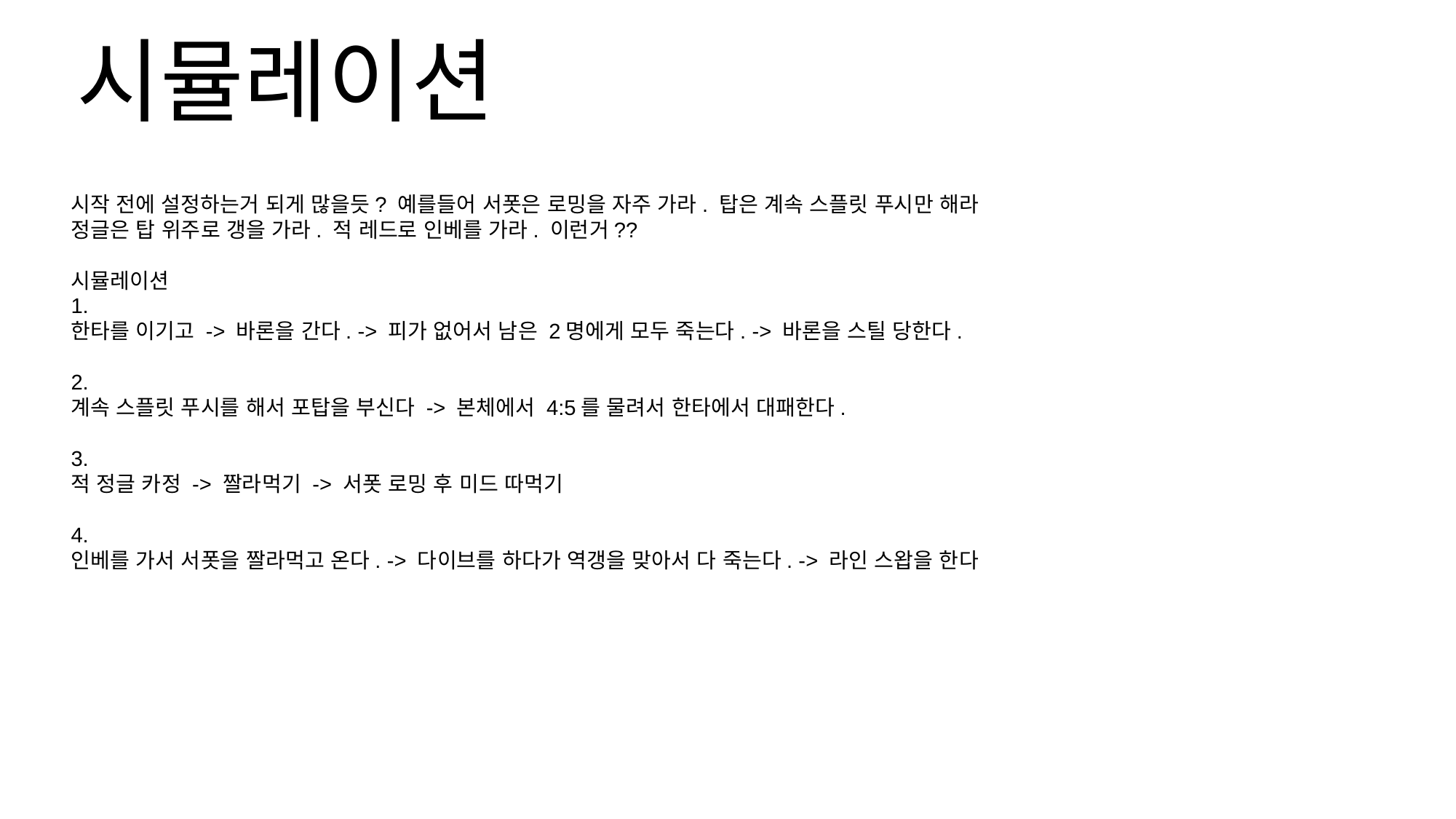

# 시뮬레이션
시작 전에 설정하는거 되게 많을듯? 예를들어 서폿은 로밍을 자주 가라. 탑은 계속 스플릿 푸시만 해라
정글은 탑 위주로 갱을 가라. 적 레드로 인베를 가라. 이런거??

시뮬레이션
1.
한타를 이기고 -> 바론을 간다. -> 피가 없어서 남은 2명에게 모두 죽는다. -> 바론을 스틸 당한다.

2.
계속 스플릿 푸시를 해서 포탑을 부신다 -> 본체에서 4:5를 물려서 한타에서 대패한다.

3.
적 정글 카정 -> 짤라먹기 -> 서폿 로밍 후 미드 따먹기

4.
인베를 가서 서폿을 짤라먹고 온다. -> 다이브를 하다가 역갱을 맞아서 다 죽는다. -> 라인 스왑을 한다